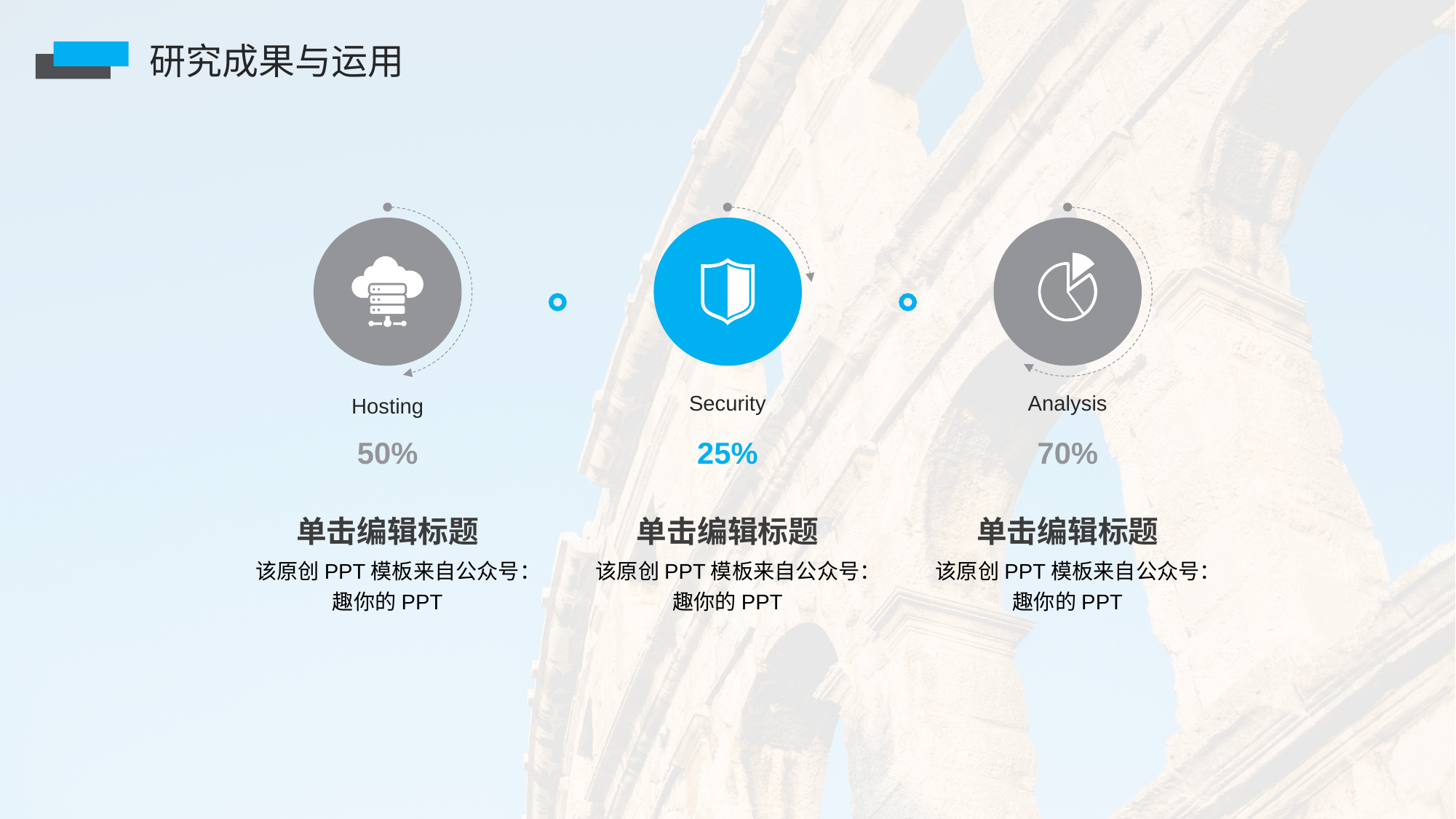

研究成果与运用

Security
Analysis
Hosting
50%
25%
70%
单击编辑标题
单击编辑标题
单击编辑标题
该原创PPT模板来自公众号：趣你的PPT
该原创PPT模板来自公众号：趣你的PPT
该原创PPT模板来自公众号：趣你的PPT